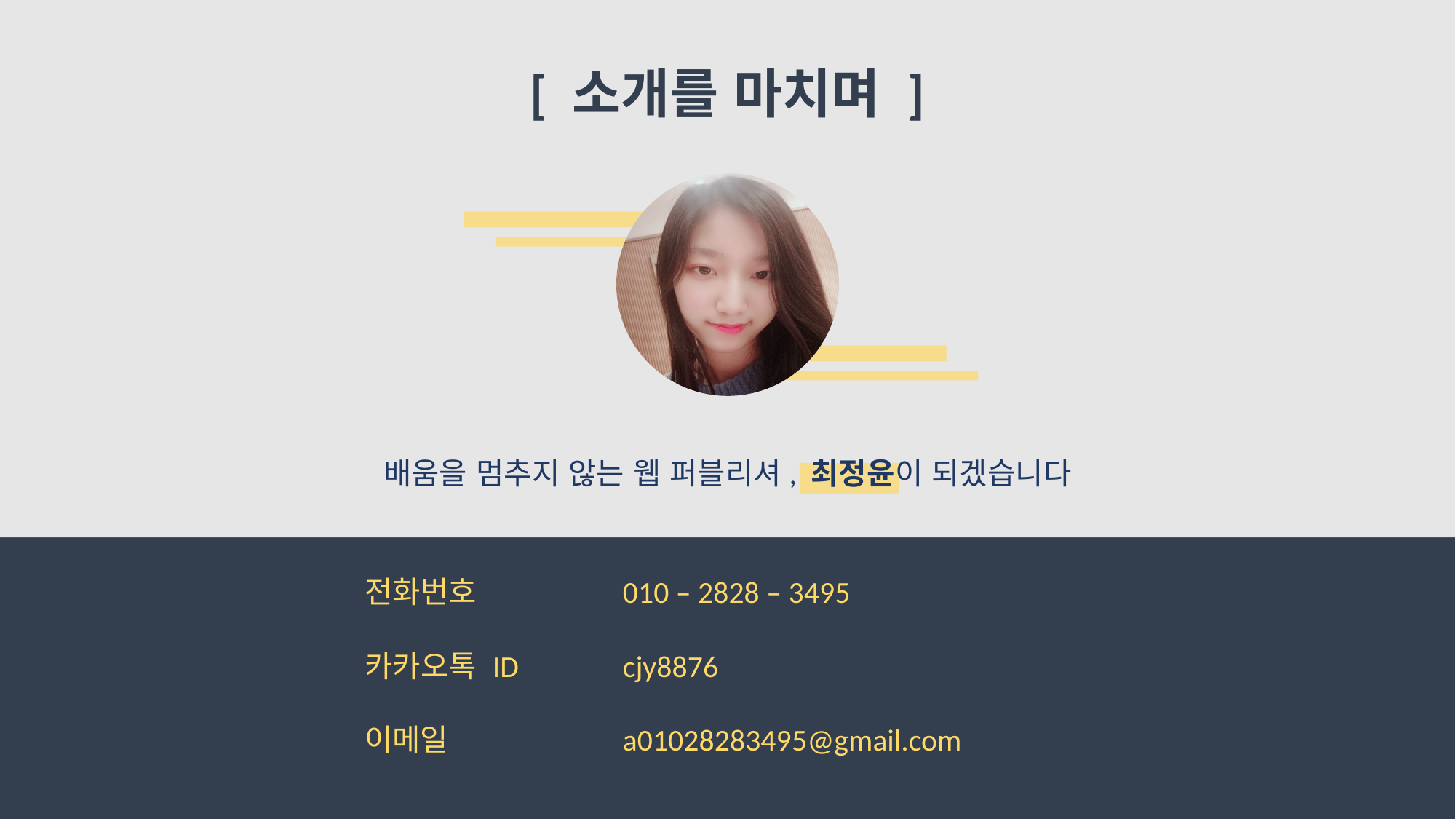

# [ 소개를 마치며 ]

배움을 멈추지 않는 웹 퍼블리셔, 최정윤이 되겠습니다

전화번호
010 – 2828 – 3495
카카오톡 ID
cjy8876
이메일
a01028283495@gmail.com